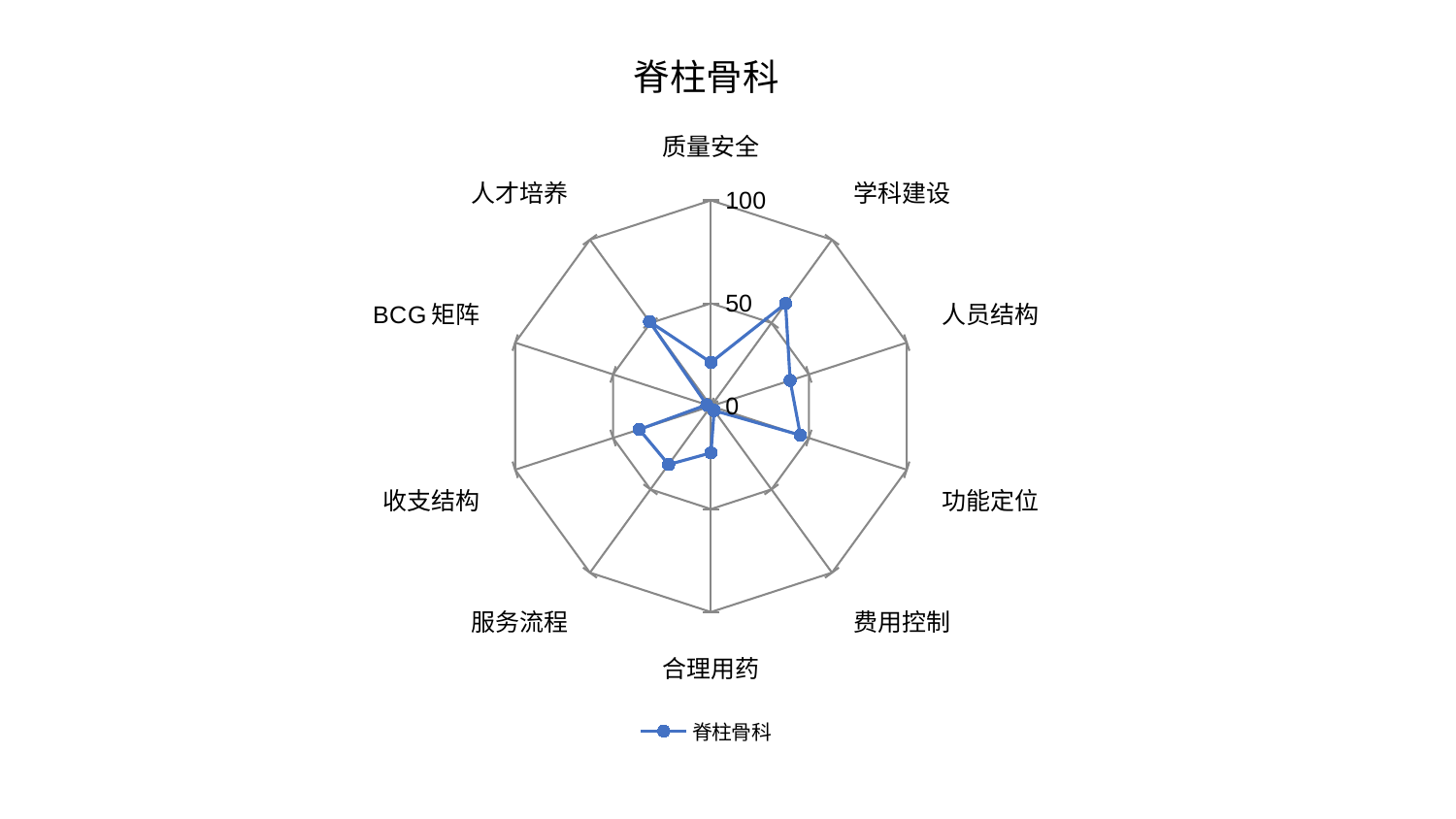

### Chart: 脊柱骨科

| Category | 脊柱骨科 |
|---|---|
| 质量安全 | 21.269179686495466 |
| 学科建设 | 61.66221422431247 |
| 人员结构 | 40.44250620706772 |
| 功能定位 | 45.66963309472981 |
| 费用控制 | 2.6233808100638436 |
| 合理用药 | 22.69459771790606 |
| 服务流程 | 35.03346598266394 |
| 收支结构 | 36.63161192595978 |
| BCG矩阵 | 2.1077558750648233 |
| 人才培养 | 50.80809217963173 |
155